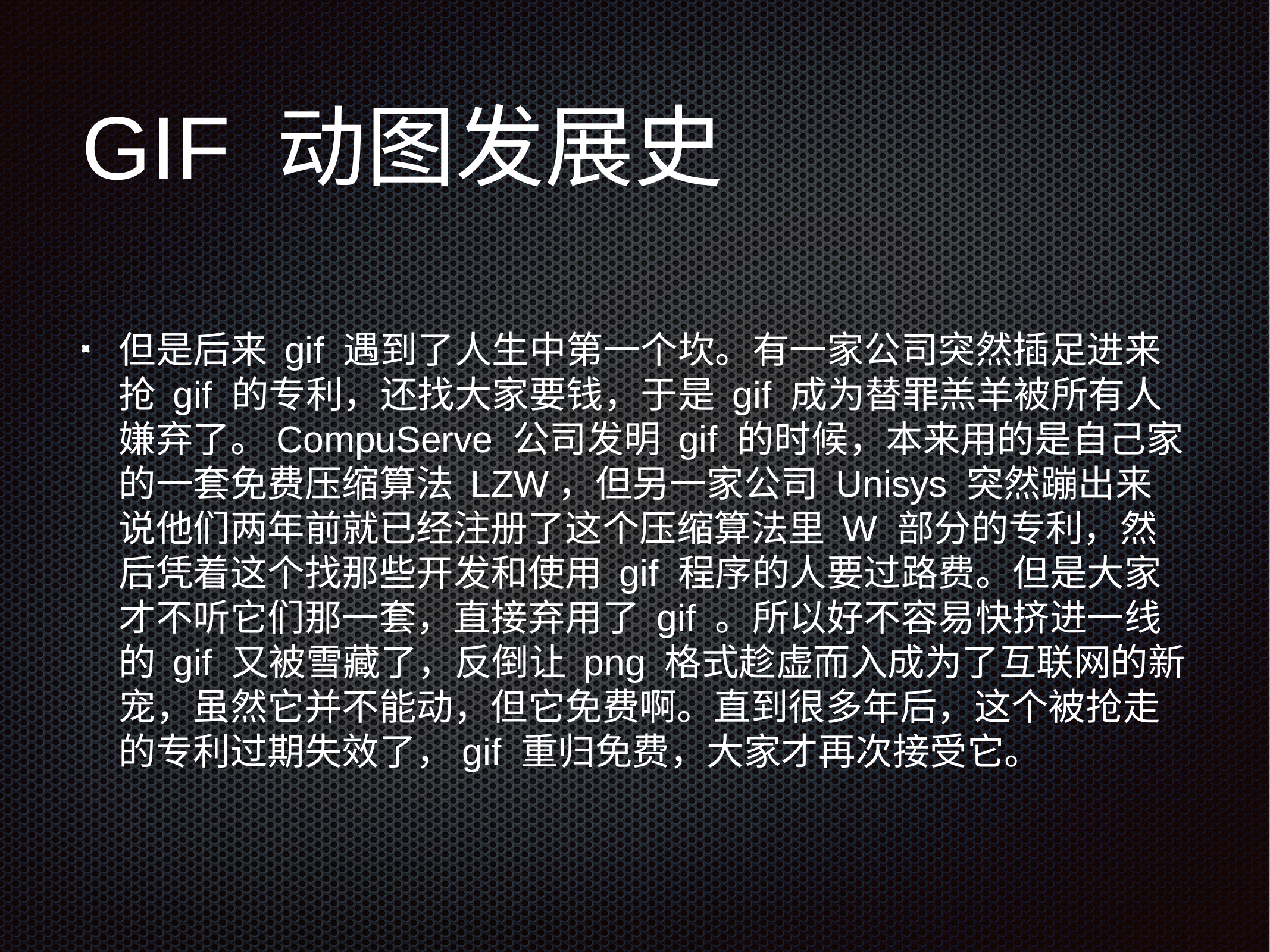

# GIF 动图发展史
但是后来 gif 遇到了人生中第一个坎。有一家公司突然插足进来抢 gif 的专利，还找大家要钱，于是 gif 成为替罪羔羊被所有人嫌弃了。CompuServe 公司发明 gif 的时候，本来用的是自己家的一套免费压缩算法 LZW，但另一家公司 Unisys 突然蹦出来说他们两年前就已经注册了这个压缩算法里 W 部分的专利，然后凭着这个找那些开发和使用 gif 程序的人要过路费。但是大家才不听它们那一套，直接弃用了 gif 。所以好不容易快挤进一线的 gif 又被雪藏了，反倒让 png 格式趁虚而入成为了互联网的新宠，虽然它并不能动，但它免费啊。直到很多年后，这个被抢走的专利过期失效了，gif 重归免费，大家才再次接受它。